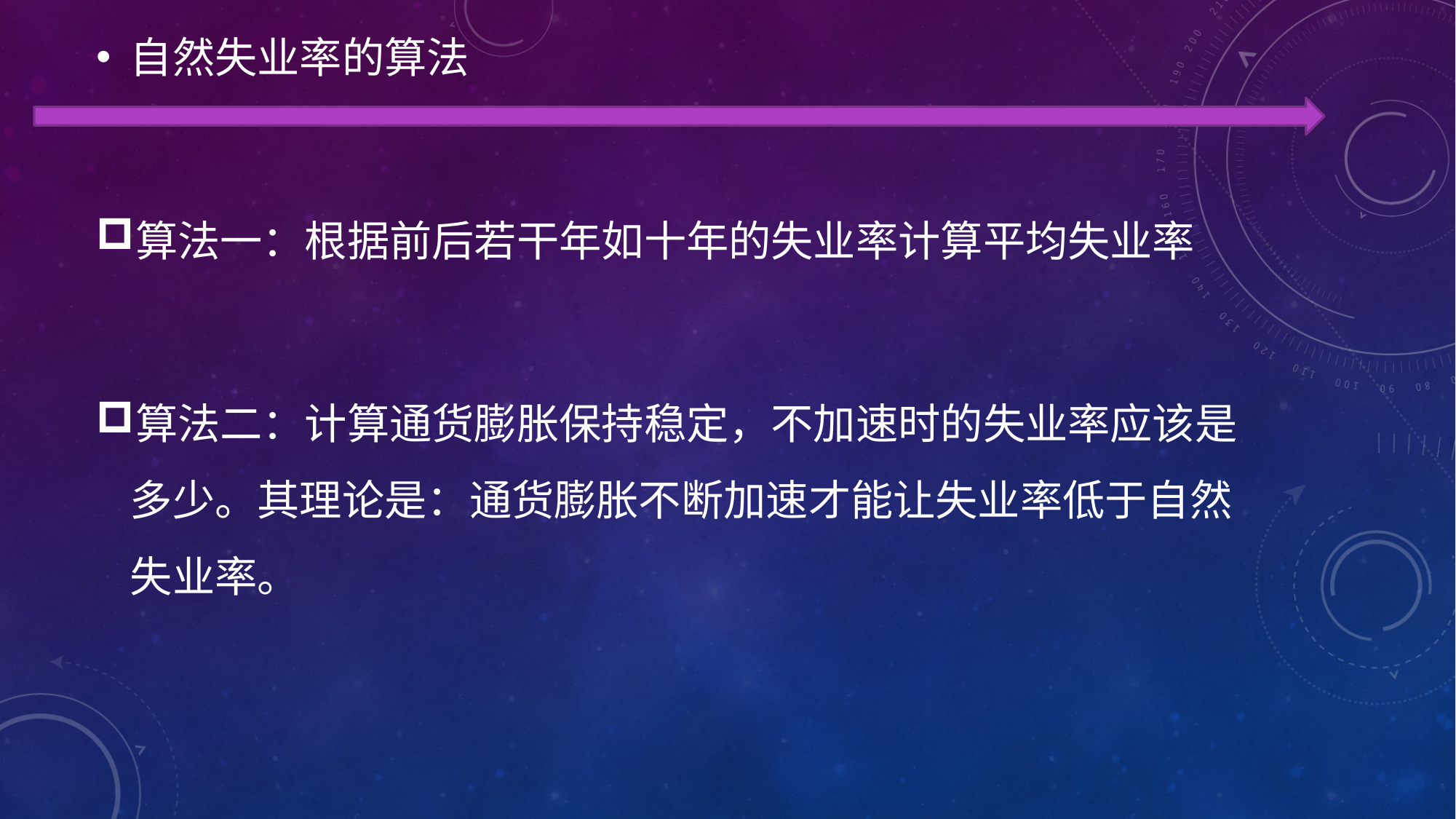

自然失业率的算法

算法一：根据前后若干年如十年的失业率计算平均失业率

算法二：计算通货膨胀保持稳定，不加速时的失业率应该是多少。其理论是：通货膨胀不断加速才能让失业率低于自然失业率。